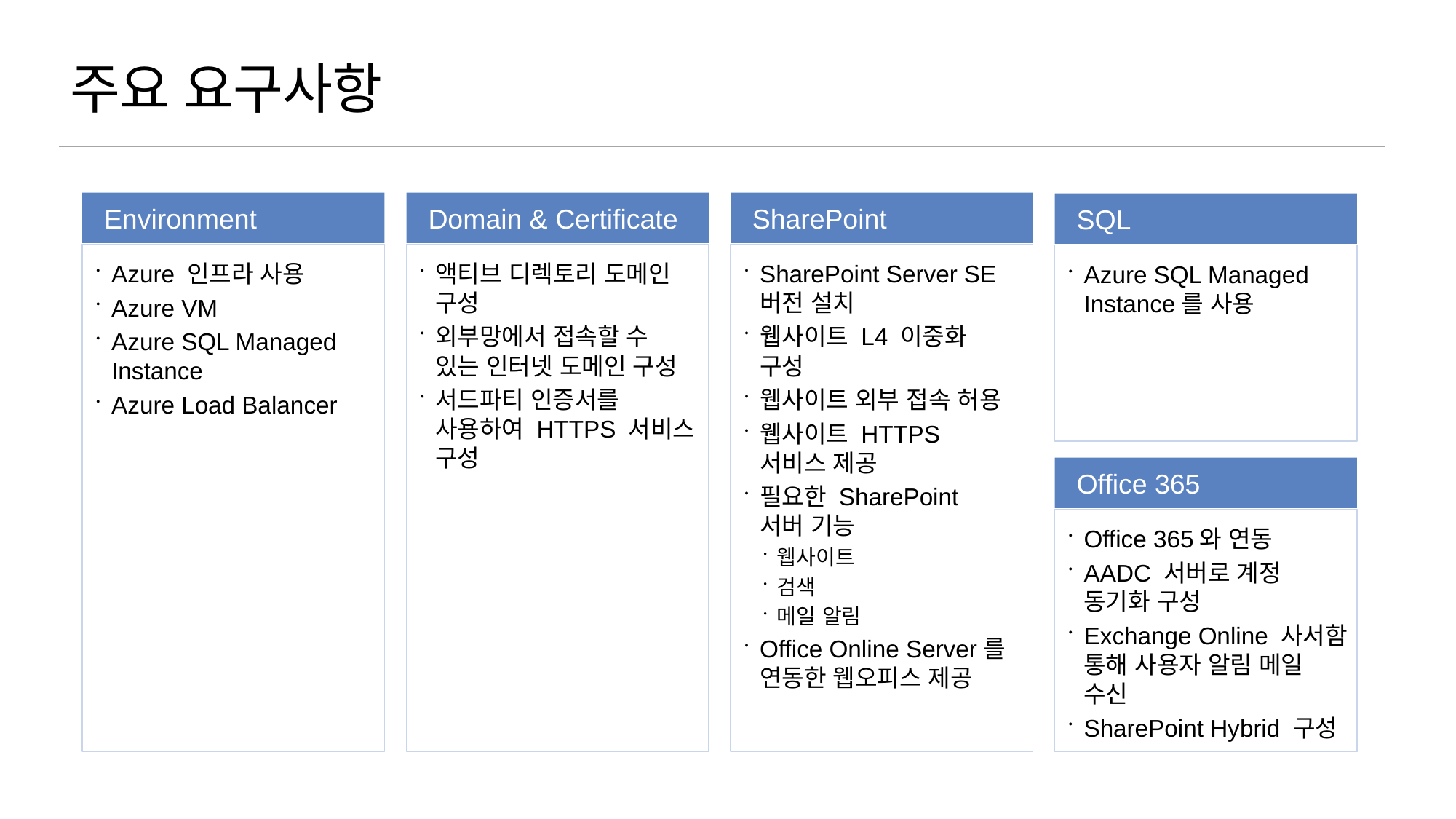

# 주요 요구사항
Environment

Azure 인프라 사용
Azure VM
Azure SQL Managed Instance
Azure Load Balancer

Domain & Certificate

액티브 디렉토리 도메인 구성
외부망에서 접속할 수 있는 인터넷 도메인 구성
서드파티 인증서를 사용하여 HTTPS 서비스 구성

SharePoint

SharePoint Server SE 버전 설치
웹사이트 L4 이중화 구성
웹사이트 외부 접속 허용
웹사이트 HTTPS 서비스 제공
필요한 SharePoint 서버 기능
웹사이트
검색
메일 알림
Office Online Server를 연동한 웹오피스 제공

SQL

Azure SQL Managed Instance를 사용

Office 365

Office 365와 연동
AADC 서버로 계정 동기화 구성
Exchange Online 사서함 통해 사용자 알림 메일 수신
SharePoint Hybrid 구성